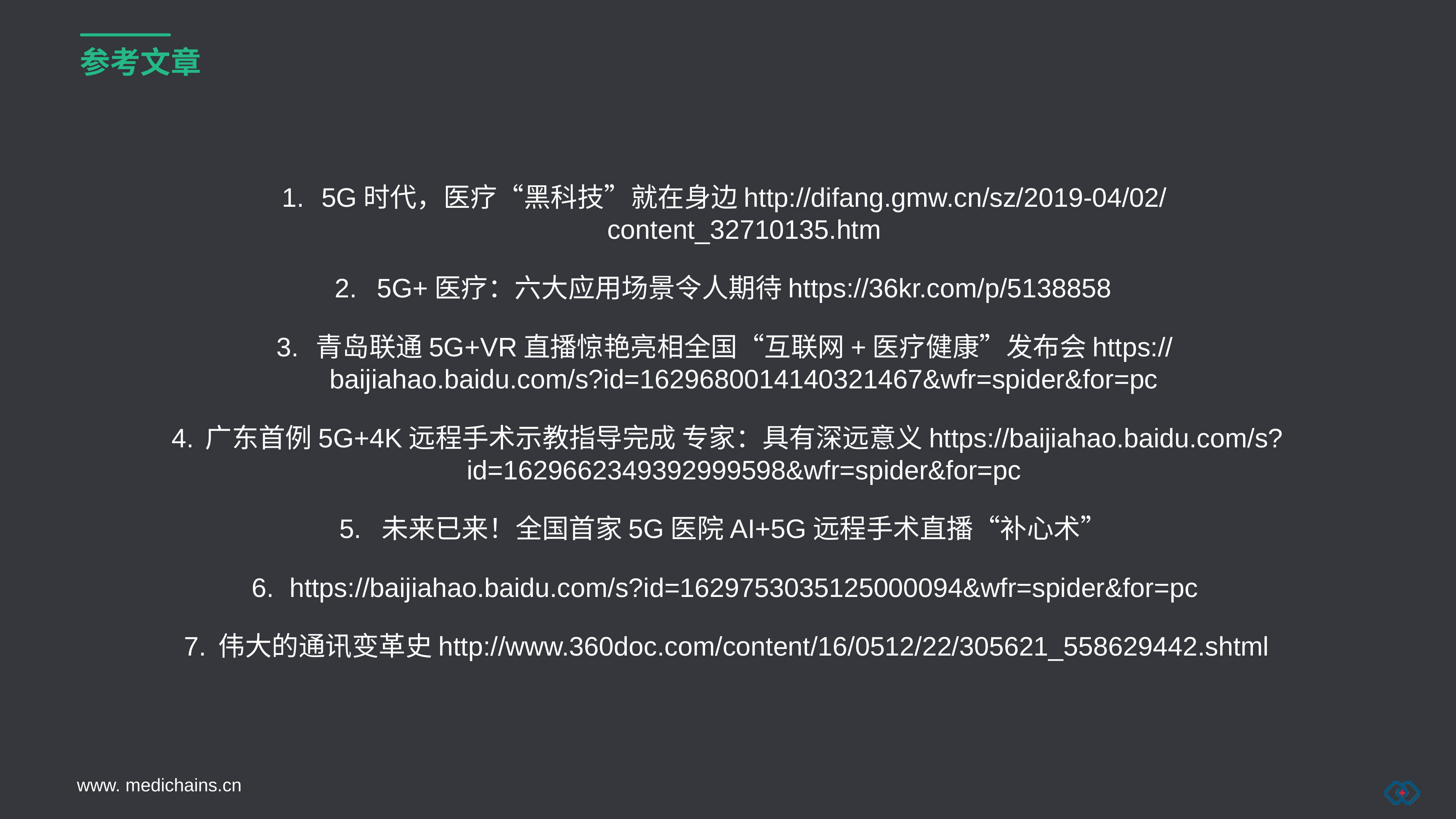

参考文章
5G时代，医疗“黑科技”就在身边http://difang.gmw.cn/sz/2019-04/02/content_32710135.htm
5G+医疗：六大应用场景令人期待https://36kr.com/p/5138858
青岛联通5G+VR直播惊艳亮相全国“互联网+医疗健康”发布会https://baijiahao.baidu.com/s?id=1629680014140321467&wfr=spider&for=pc
广东首例5G+4K远程手术示教指导完成 专家：具有深远意义https://baijiahao.baidu.com/s?id=1629662349392999598&wfr=spider&for=pc
未来已来！全国首家5G医院AI+5G远程手术直播“补心术”
https://baijiahao.baidu.com/s?id=1629753035125000094&wfr=spider&for=pc
伟大的通讯变革史http://www.360doc.com/content/16/0512/22/305621_558629442.shtml